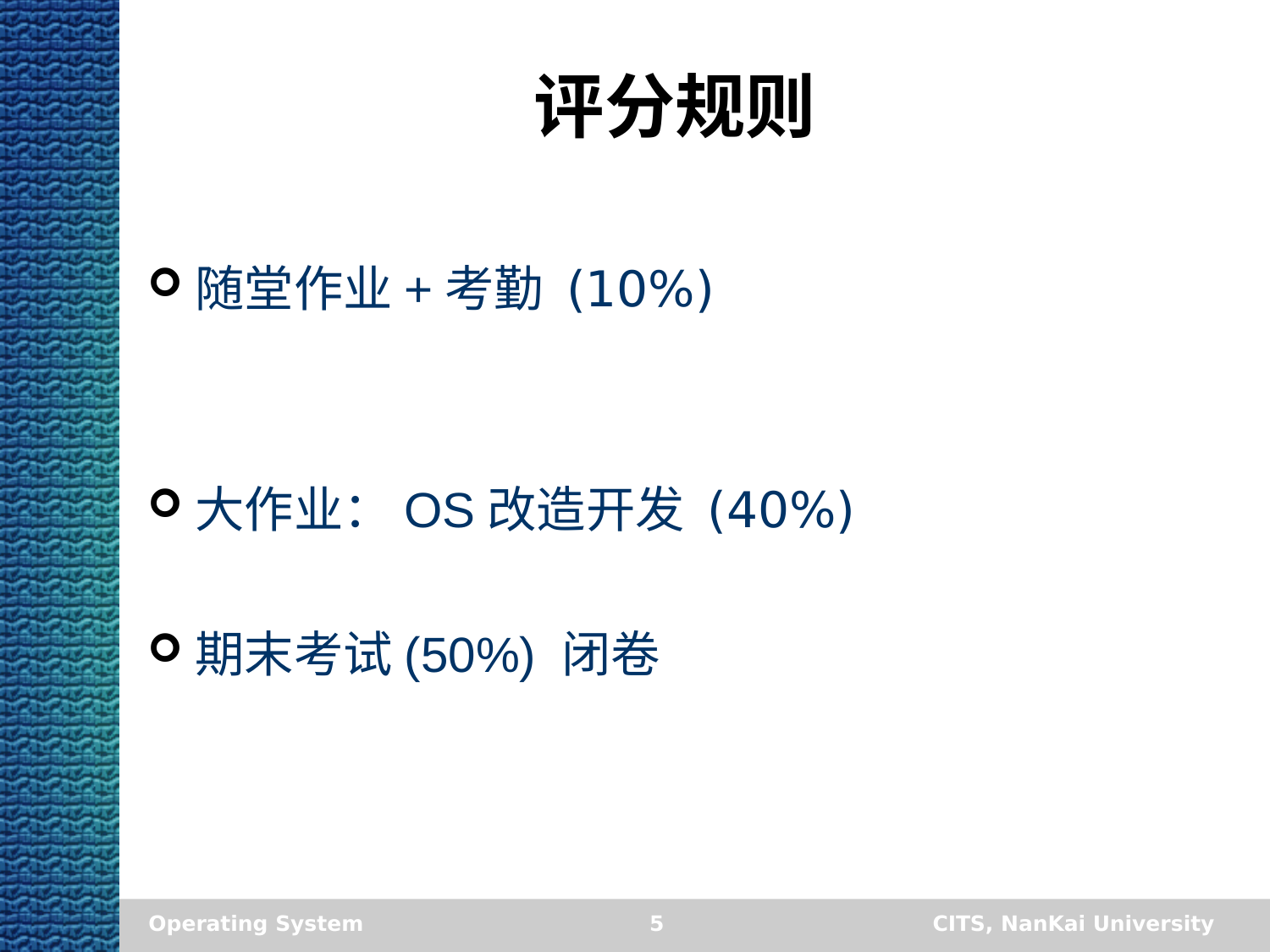

# 评分规则

随堂作业+考勤 (10%)

大作业：OS改造开发 (40%)

期末考试(50%) 闭卷
Operating System
5
CITS, NanKai University